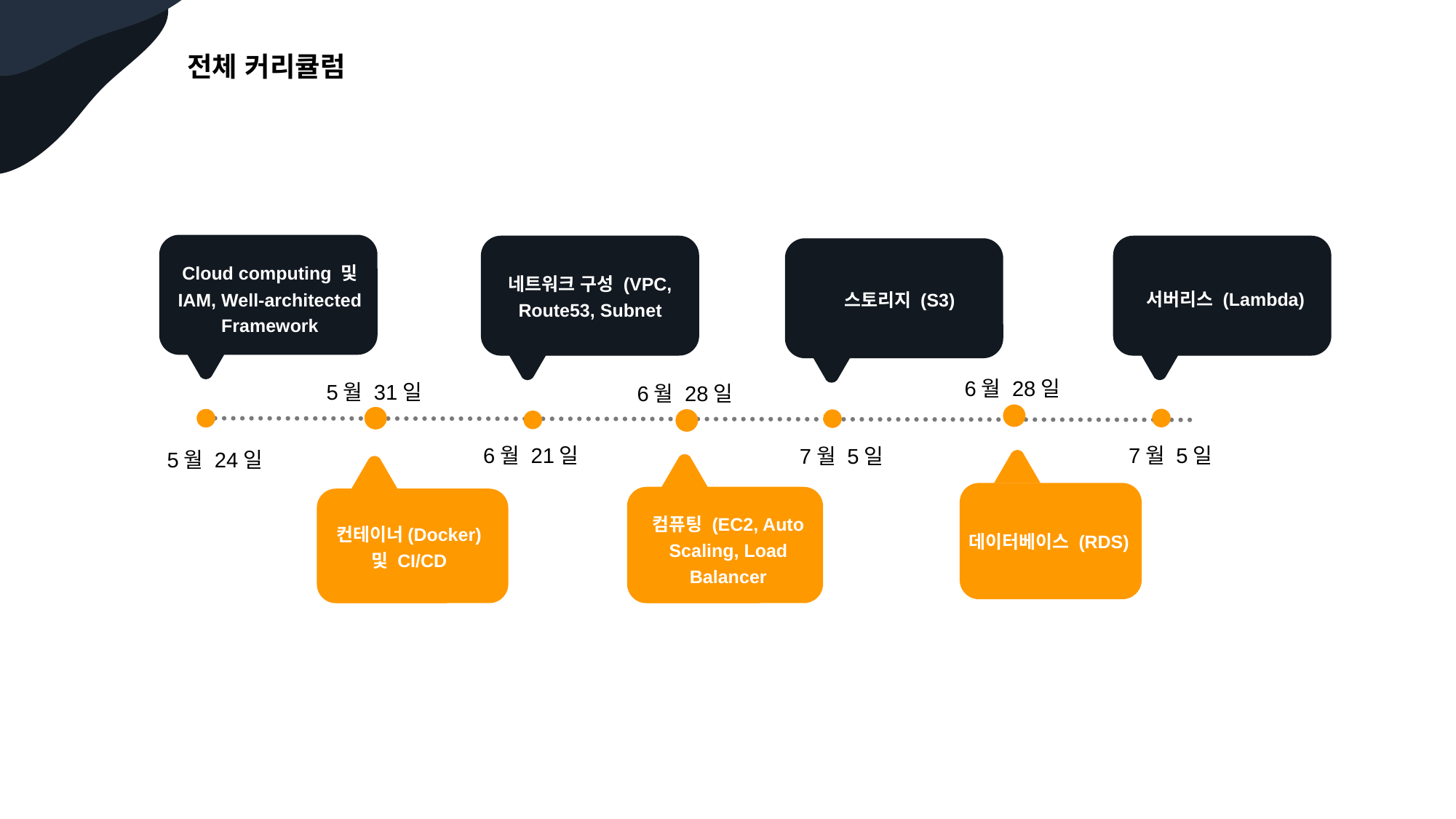

전체 커리큘럼

Cloud computing 및 IAM, Well-architected Framework
네트워크 구성 (VPC, Route53, Subnet
서버리스 (Lambda)
스토리지 (S3)

6월 28일
5월 31일
6월 28일

7월 5일
6월 21일
7월 5일
5월 24일

컴퓨팅 (EC2, Auto Scaling, Load Balancer
컨테이너(Docker) 및 CI/CD
데이터베이스 (RDS)